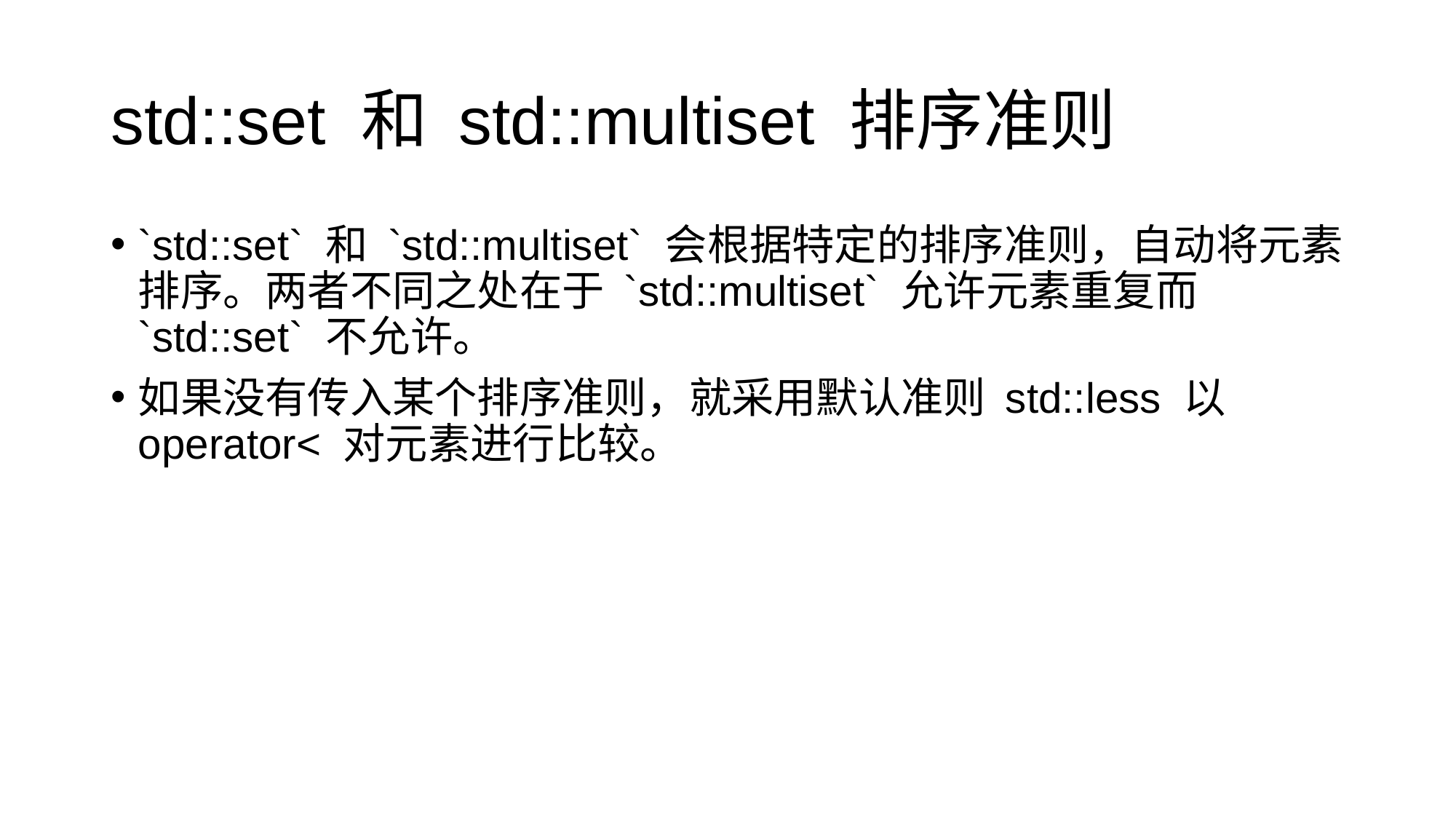

# std::set 和 std::multiset 排序准则
`std::set` 和 `std::multiset` 会根据特定的排序准则，自动将元素排序。两者不同之处在于 `std::multiset` 允许元素重复而 `std::set` 不允许。
如果没有传入某个排序准则，就采用默认准则 std::less 以 operator< 对元素进行比较。